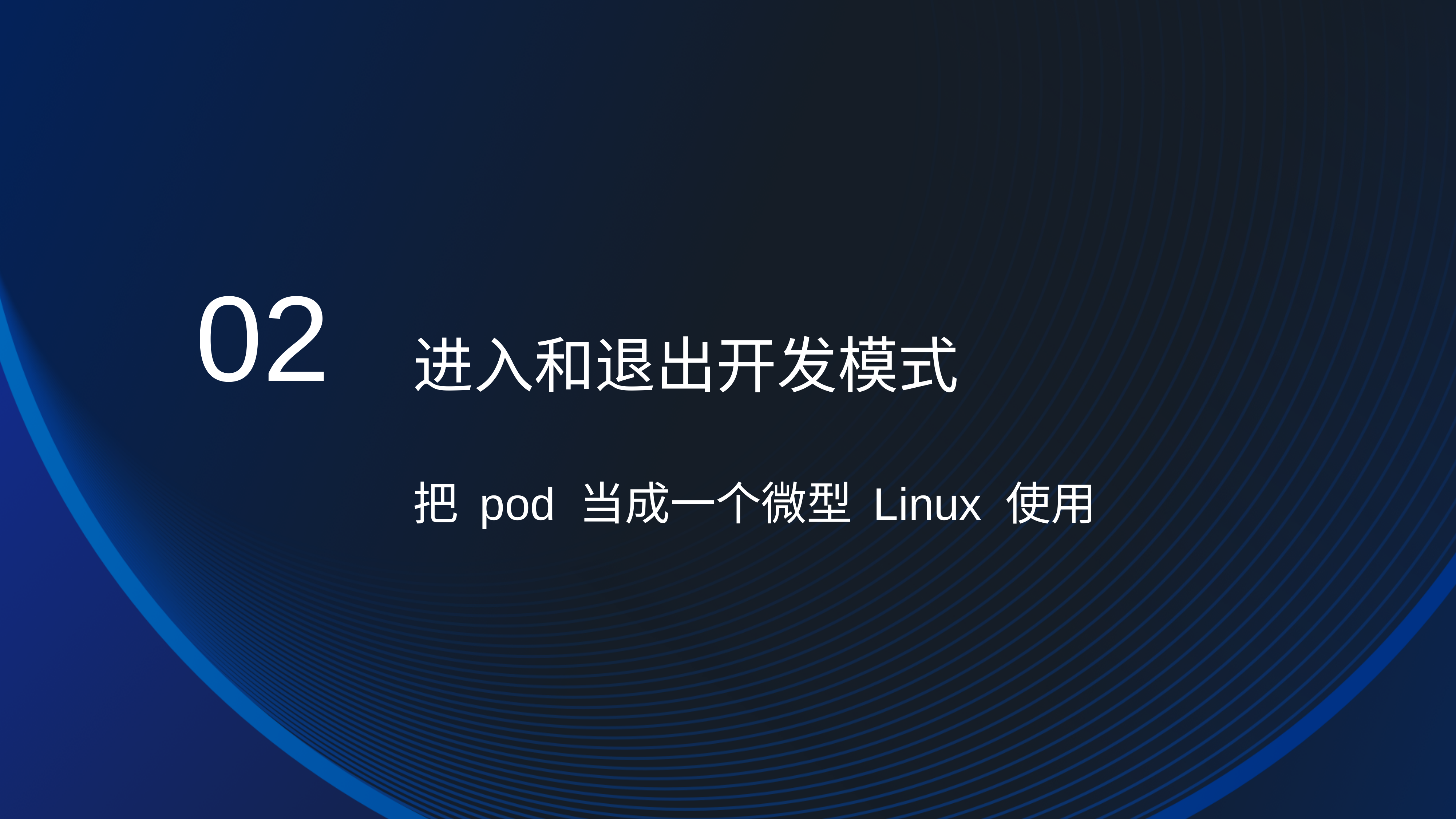

02
进入和退出开发模式
把 pod 当成一个微型 Linux 使用